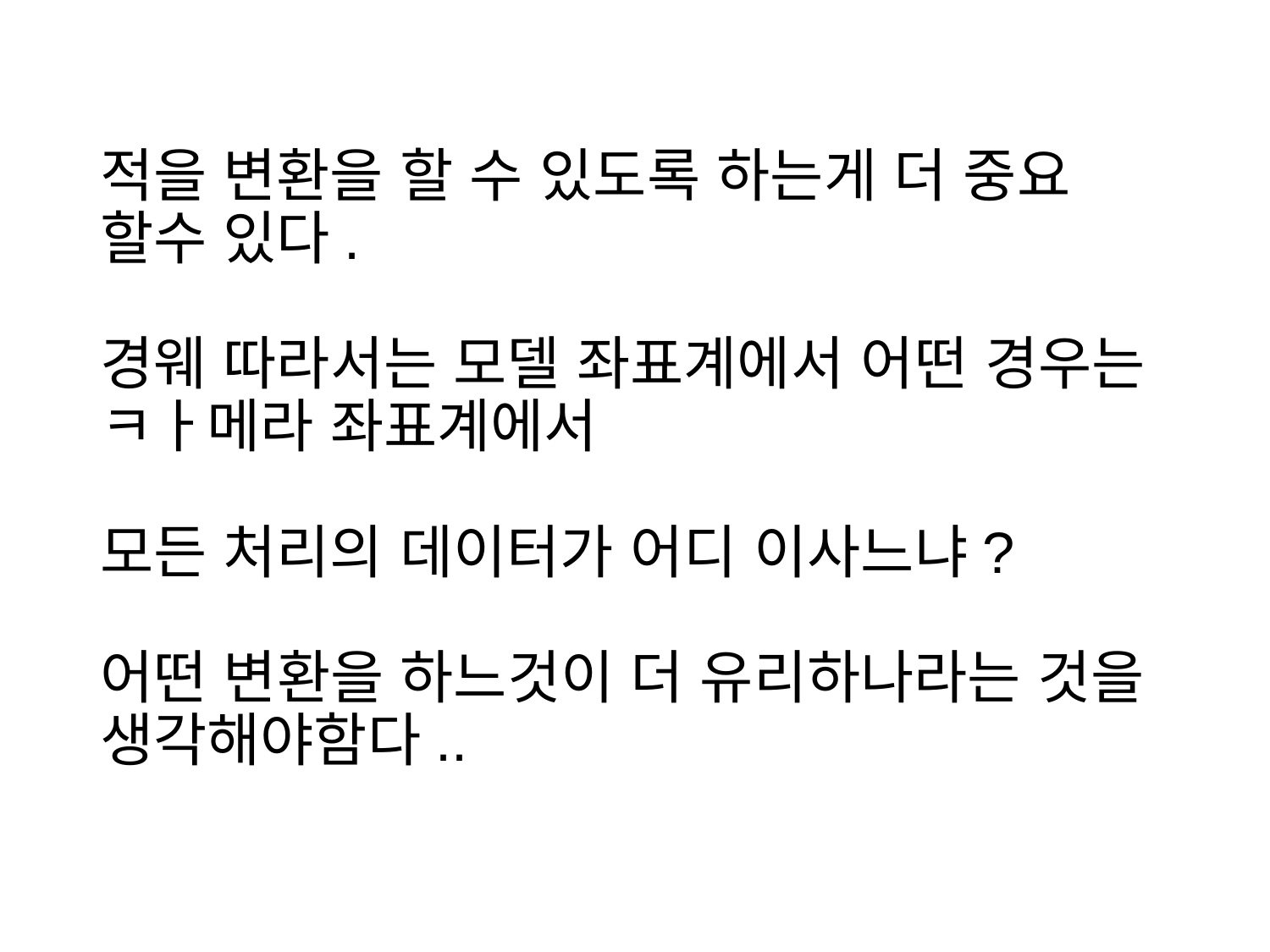

# 적을 변환을 할 수 있도록 하는게 더 중요 할수 있다. 경웨 따라서는 모델 좌표계에서 어떤 경우는 ㅋㅏ메라 좌표계에서 모든 처리의 데이터가 어디 이사느냐? 어떤 변환을 하느것이 더 유리하나라는 것을 생각해야함다..